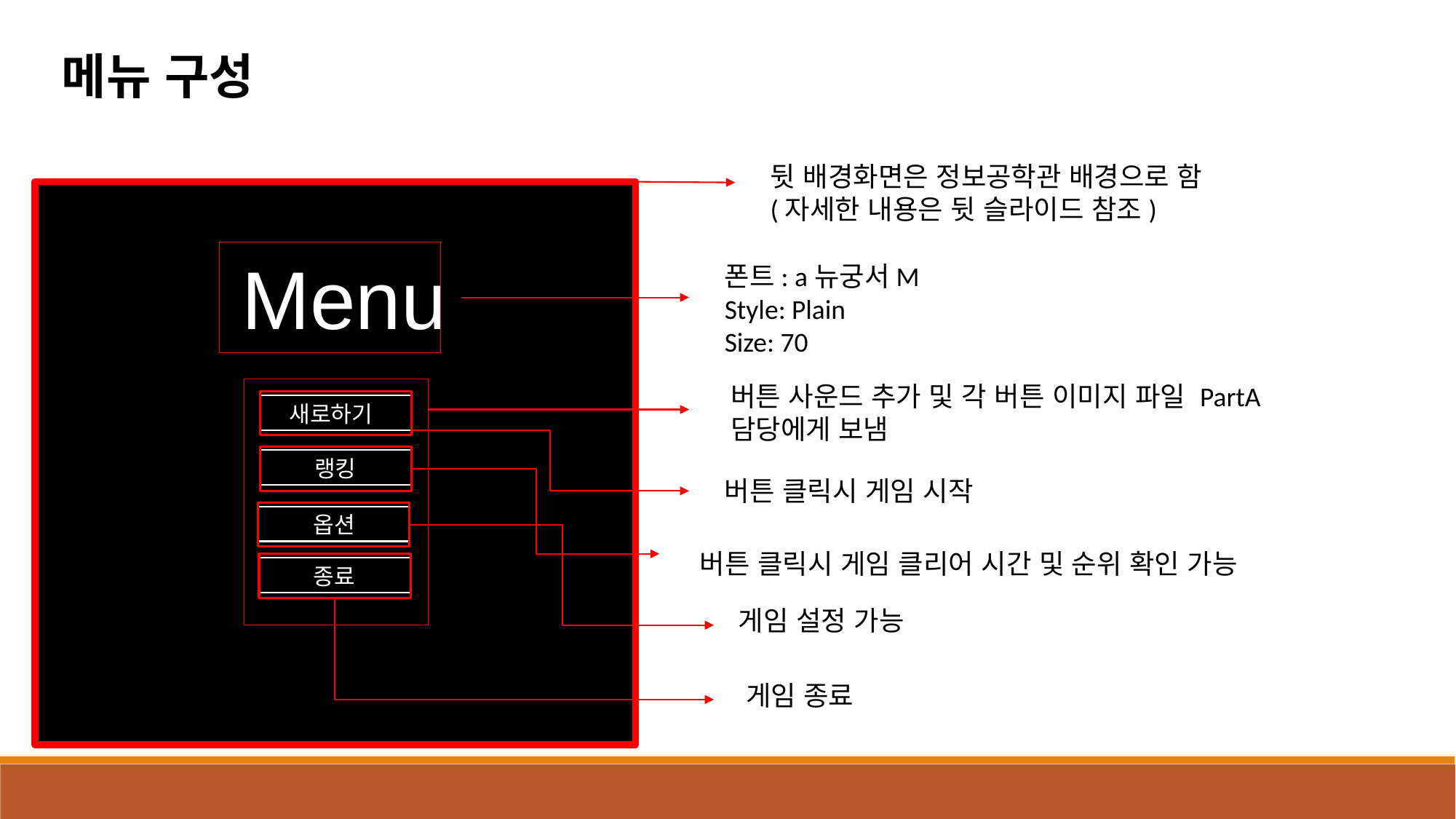

메뉴 구성

뒷 배경화면은 정보공학관 배경으로 함
(자세한 내용은 뒷 슬라이드 참조)

Menu

새로하기
랭킹
옵션
종료
폰트: a뉴궁서M
Style: Plain
Size: 70
버튼 사운드 추가 및 각 버튼 이미지 파일 PartA 담당에게 보냄

버튼 클릭시 게임 시작

버튼 클릭시 게임 클리어 시간 및 순위 확인 가능

게임 설정 가능
게임 종료